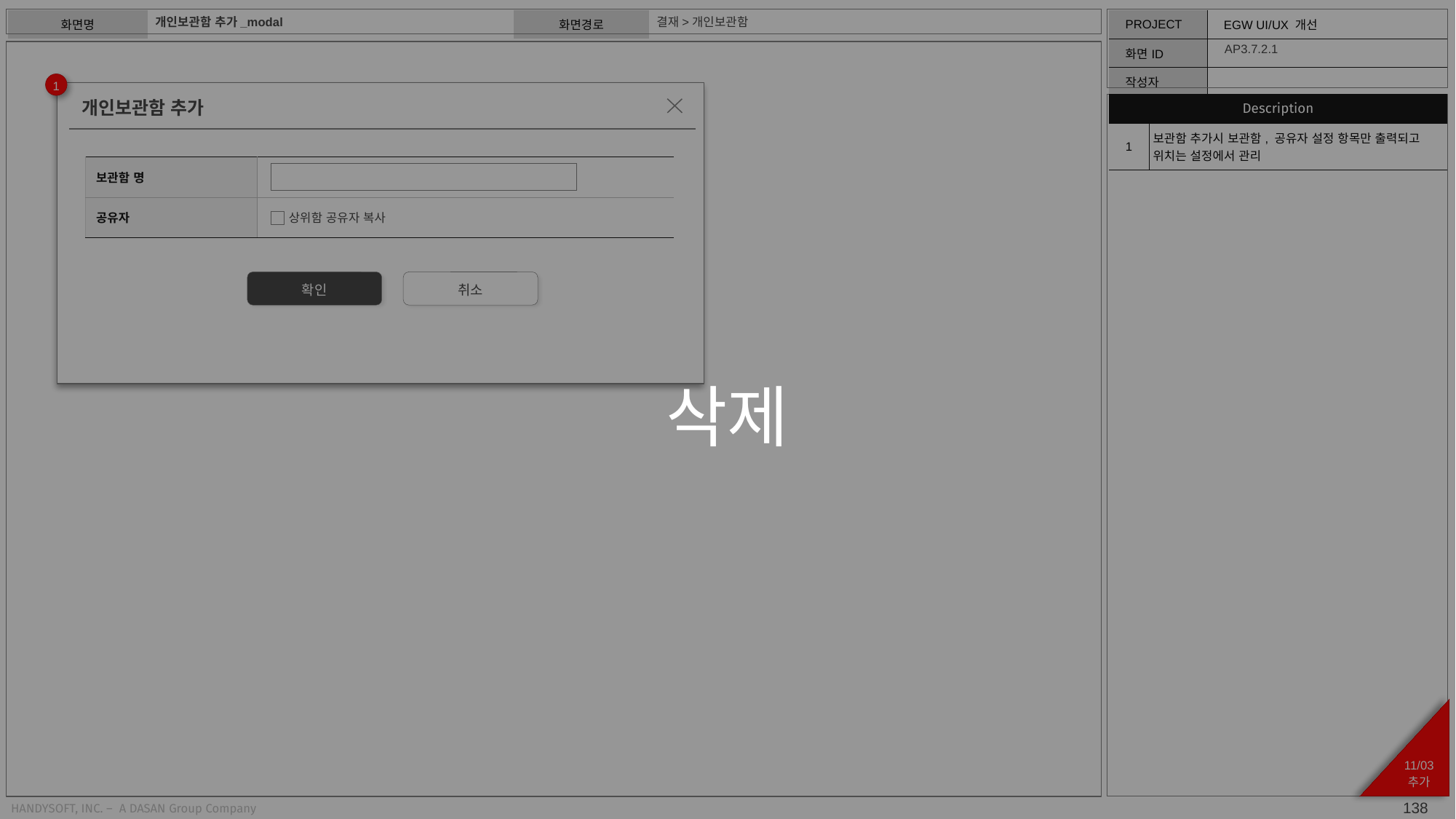

삭제
개인보관함 추가_modal
결재>개인보관함
AP3.7.2.1
1

| Description |  |
| --- | --- |
| 1 | 보관함 추가시 보관함, 공유자 설정 항목만 출력되고 위치는 설정에서 관리 |
개인보관함 추가

| 보관함 명 |  |
| --- | --- |
| 공유자 | 상위함 공유자 복사 |

확인
취소
11/03
추가